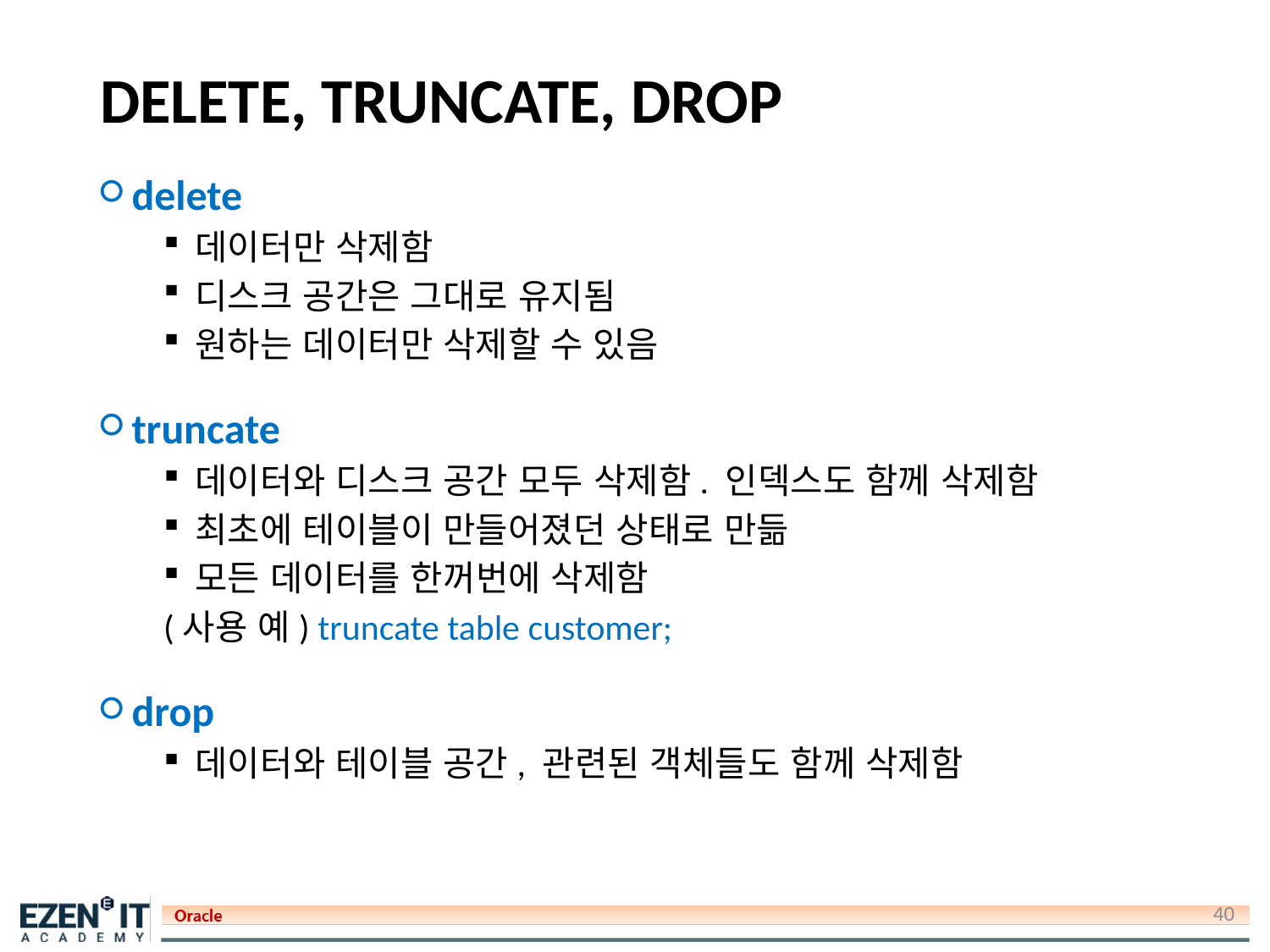

# DELETE, TRUNCATE, DROP
delete
데이터만 삭제함
디스크 공간은 그대로 유지됨
원하는 데이터만 삭제할 수 있음
truncate
데이터와 디스크 공간 모두 삭제함. 인덱스도 함께 삭제함
최초에 테이블이 만들어졌던 상태로 만듦
모든 데이터를 한꺼번에 삭제함
(사용 예) truncate table customer;
drop
데이터와 테이블 공간, 관련된 객체들도 함께 삭제함

40